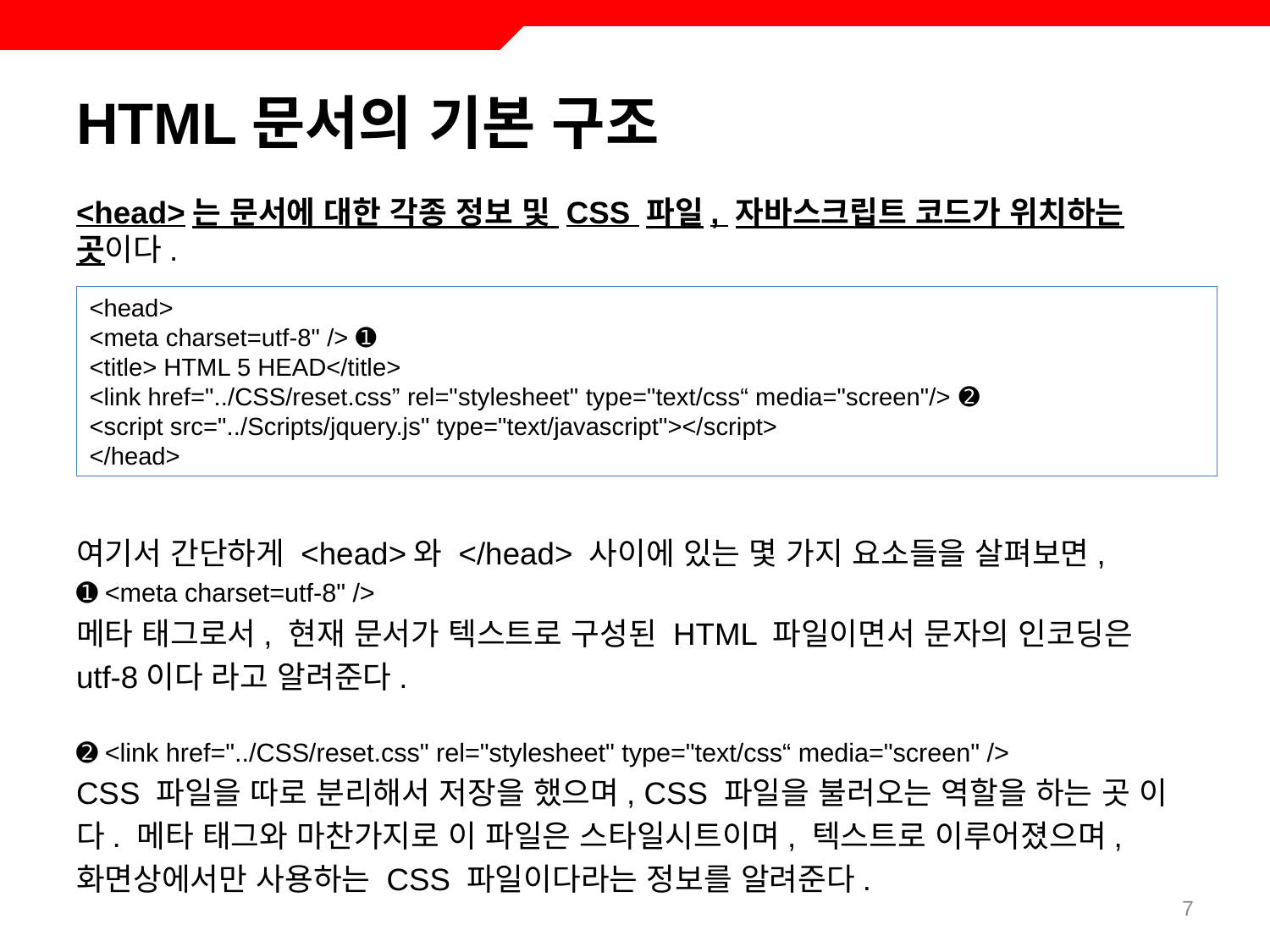

# HTML문서의 기본 구조
<head>는 문서에 대한 각종 정보 및 CSS 파일, 자바스크립트 코드가 위치하는 곳이다.

여기서 간단하게 <head>와 </head> 사이에 있는 몇 가지 요소들을 살펴보면,
➊ <meta charset=utf-8" />
메타 태그로서, 현재 문서가 텍스트로 구성된 HTML 파일이면서 문자의 인코딩은
utf-8이다 라고 알려준다.

➋ <link href="../CSS/reset.css" rel="stylesheet" type="text/css“ media="screen" />
CSS 파일을 따로 분리해서 저장을 했으며, CSS 파일을 불러오는 역할을 하는 곳 이
다. 메타 태그와 마찬가지로 이 파일은 스타일시트이며, 텍스트로 이루어졌으며,
화면상에서만 사용하는 CSS 파일이다라는 정보를 알려준다.

<head>
<meta charset=utf-8" /> ➊
<title> HTML 5 HEAD</title>
<link href="../CSS/reset.css” rel="stylesheet" type="text/css“ media="screen"/> ➋
<script src="../Scripts/jquery.js" type="text/javascript"></script>
</head>
7